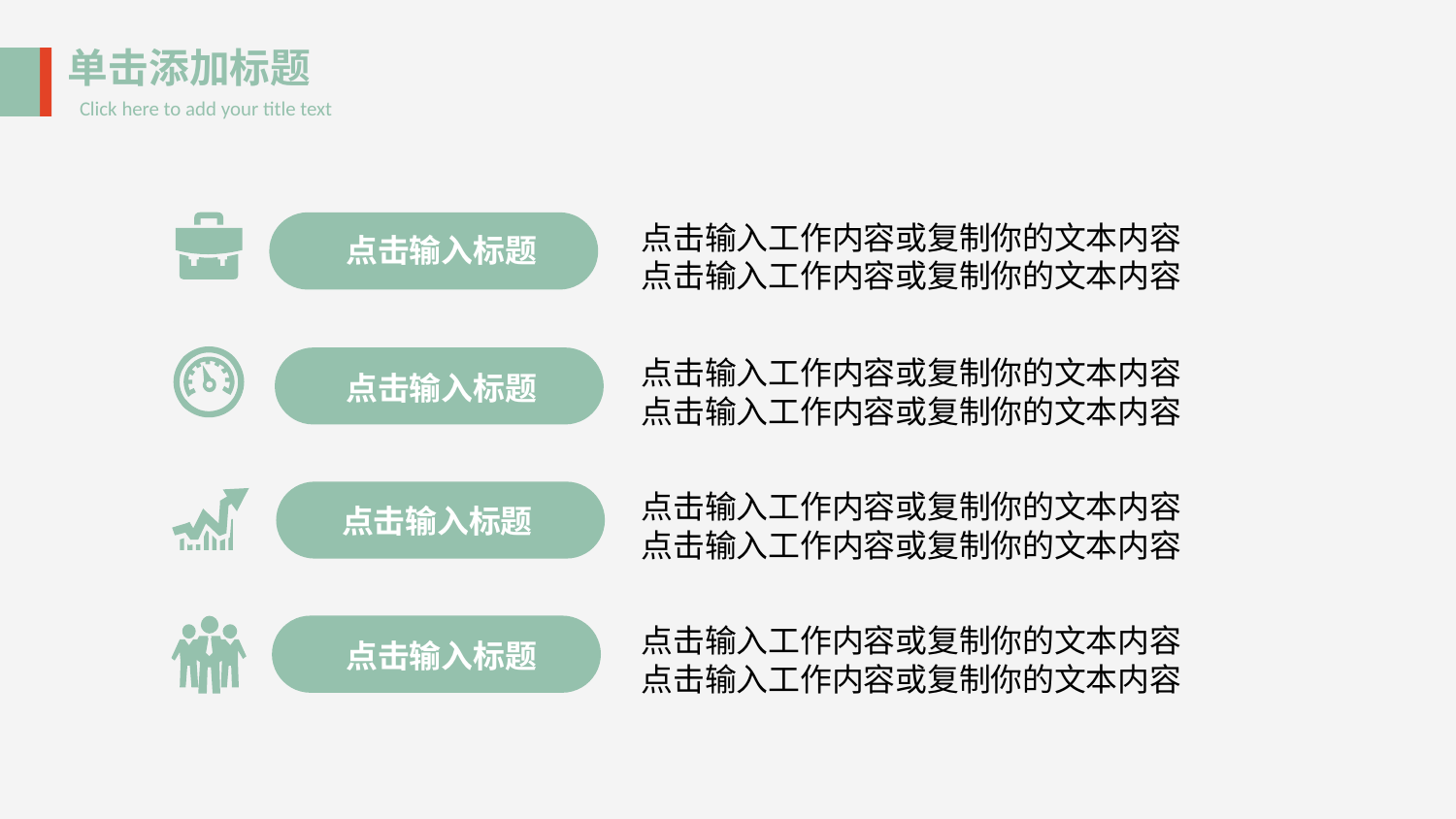

单击添加标题

Click here to add your title text
点击输入工作内容或复制你的文本内容
点击输入工作内容或复制你的文本内容

点击输入标题
点击输入工作内容或复制你的文本内容
点击输入工作内容或复制你的文本内容

点击输入标题
点击输入工作内容或复制你的文本内容
点击输入工作内容或复制你的文本内容

点击输入标题
点击输入工作内容或复制你的文本内容
点击输入工作内容或复制你的文本内容

点击输入标题